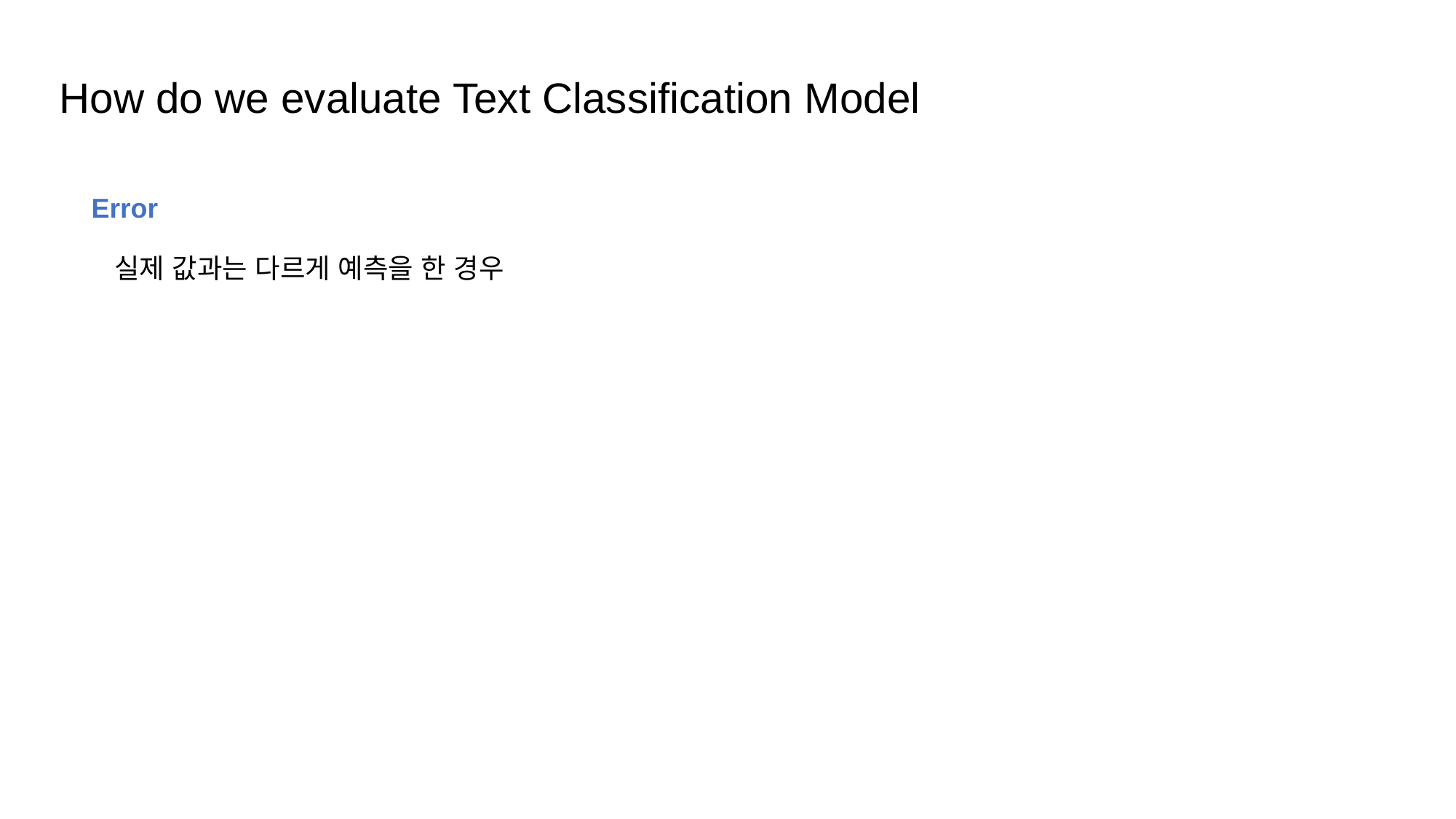

How do we evaluate Text Classification Model
Error
실제 값과는 다르게 예측을 한 경우